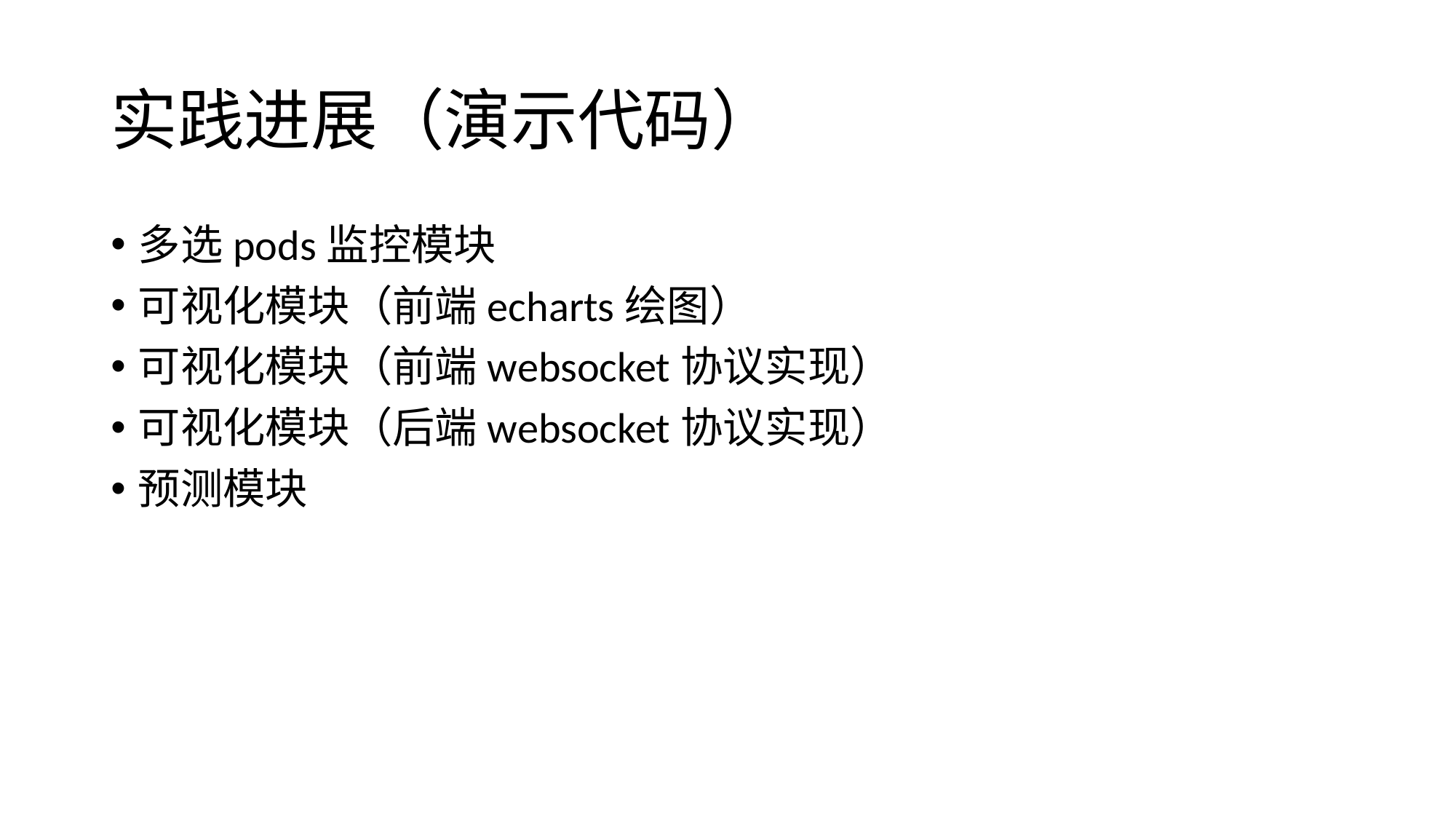

# 实践进展（演示代码）
多选pods监控模块
可视化模块（前端echarts绘图）
可视化模块（前端websocket协议实现）
可视化模块（后端websocket协议实现）
预测模块